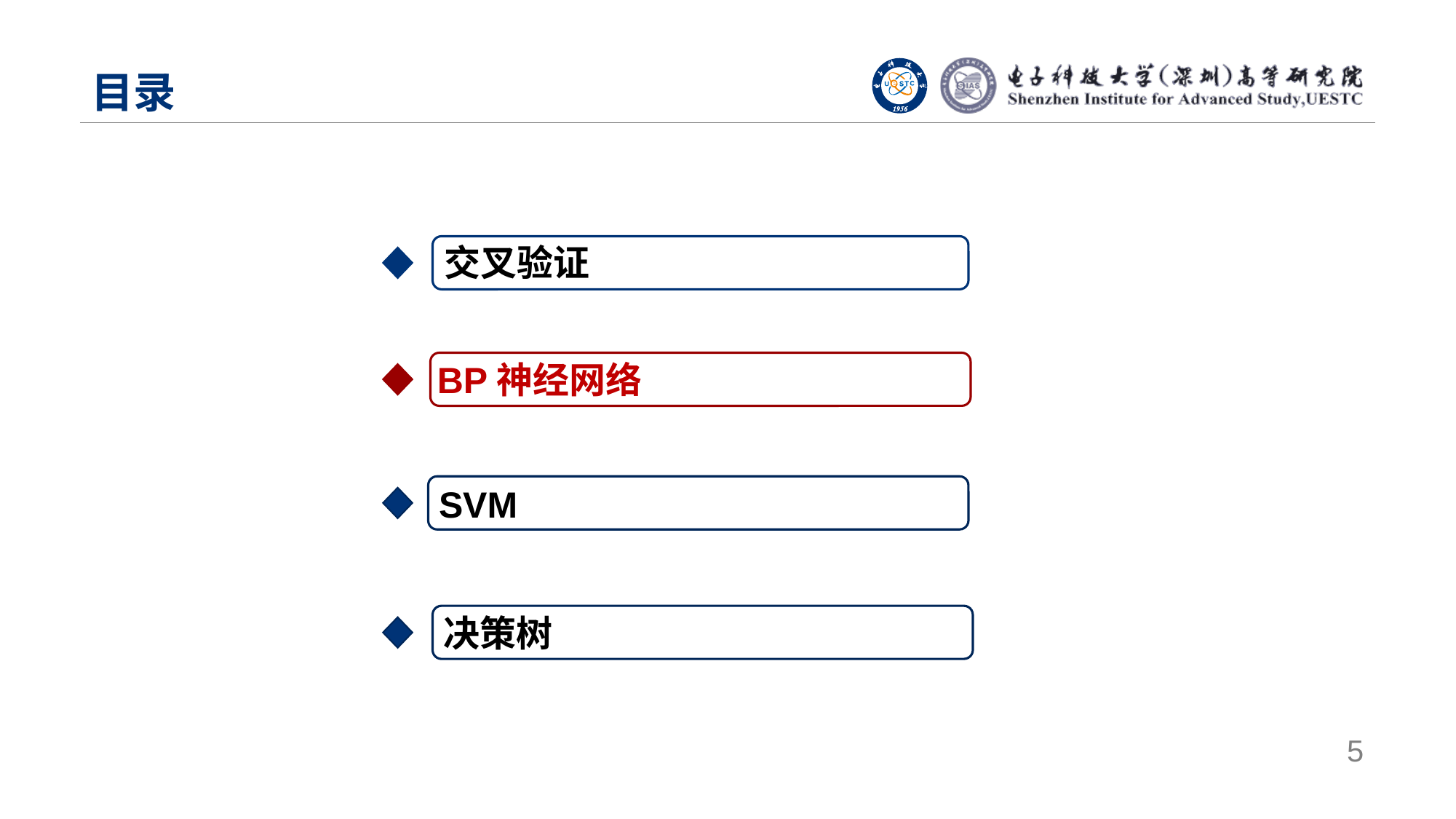

# 目录
交叉验证

BP神经网络

SVM

决策树

5